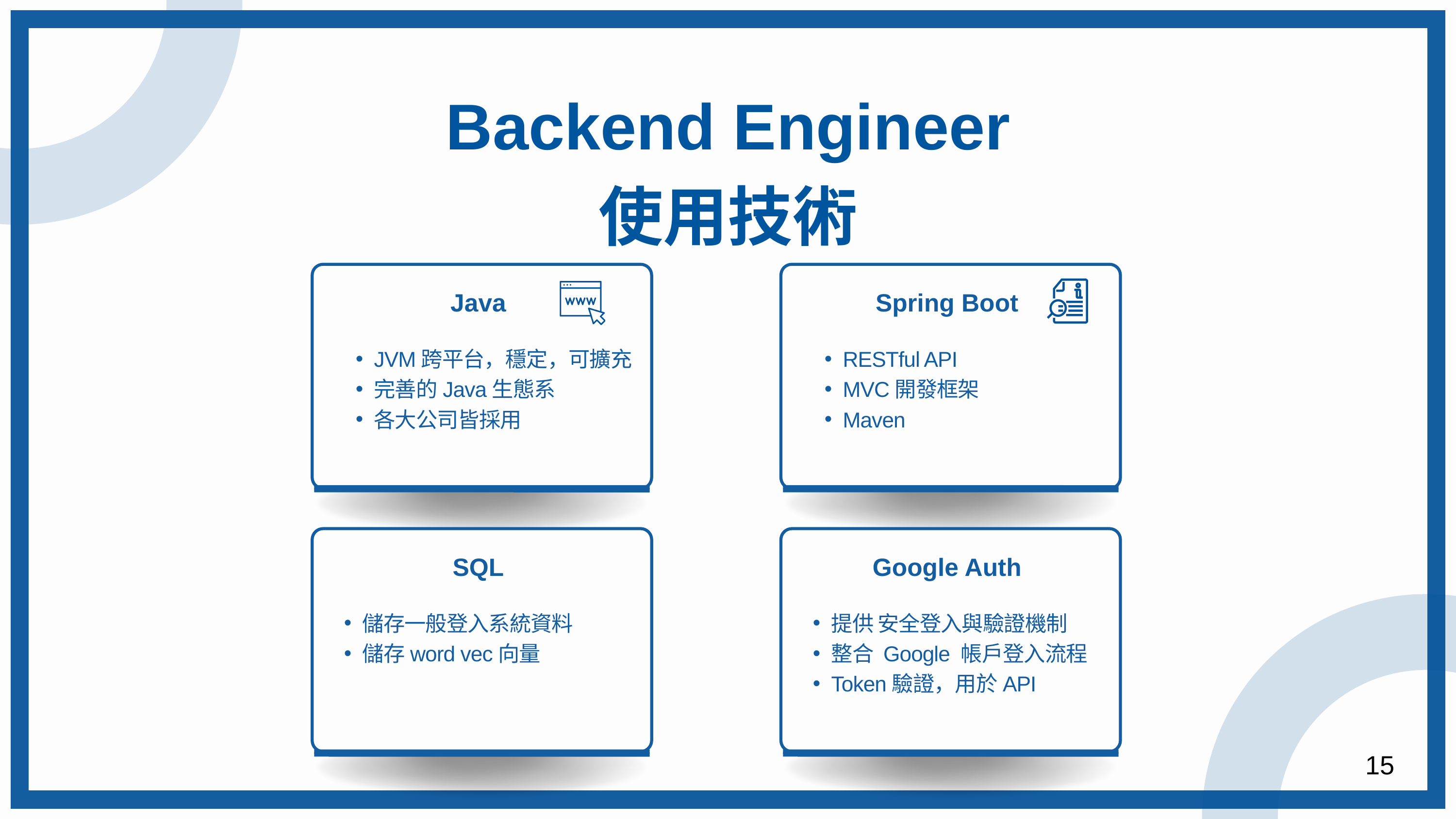

Backend Engineer
使用技術

Java
JVM跨平台，穩定，可擴充
完善的Java生態系
各大公司皆採用

Spring Boot
RESTful API
MVC開發框架
Maven

SQL
儲存一般登入系統資料
儲存word vec向量

Google Auth
提供 安全登入與驗證機制
整合 Google 帳戶登入流程
Token驗證，用於API

15